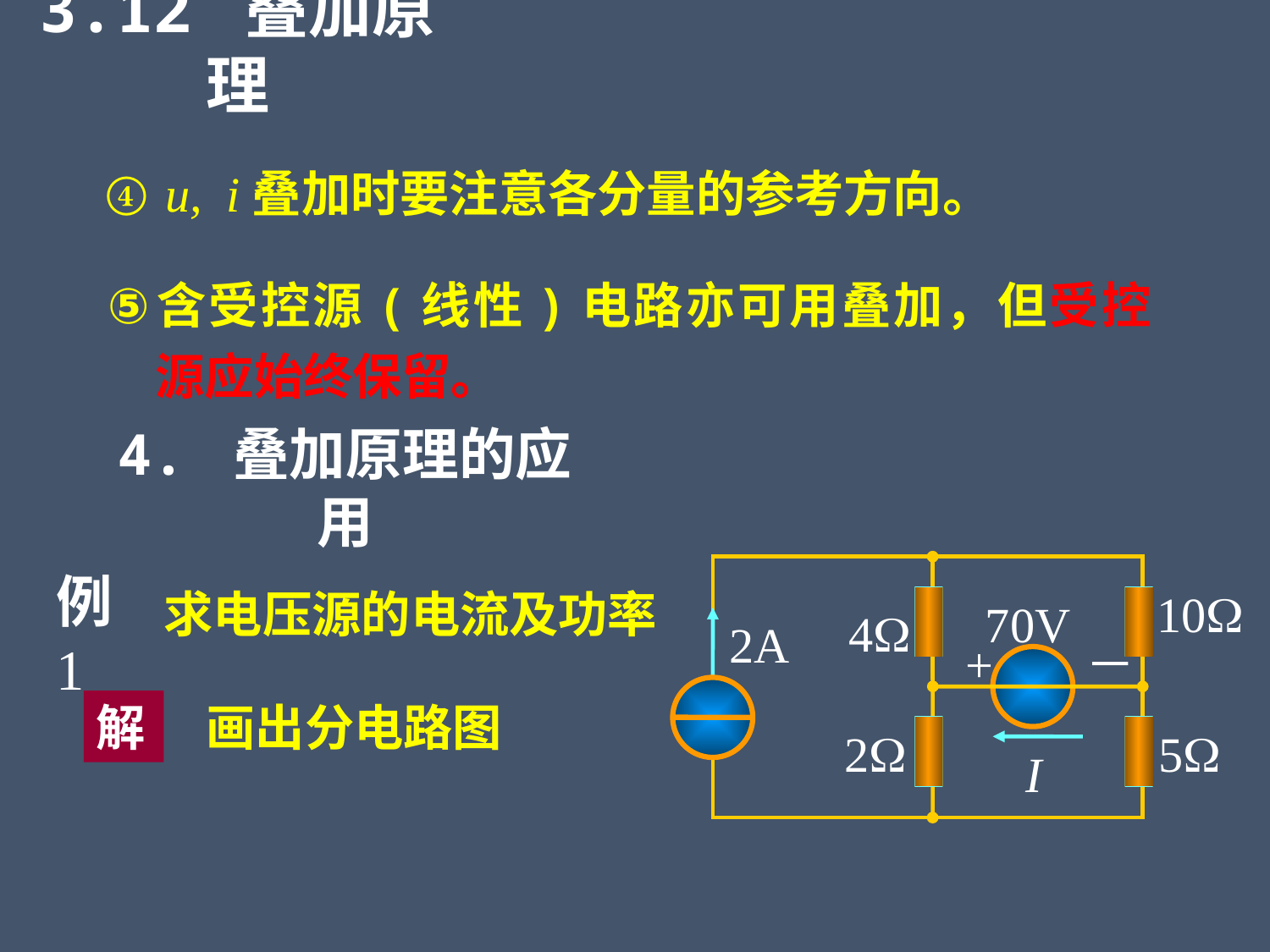

3.12 叠加原理
 u,  i叠加时要注意各分量的参考方向。
含受控源(线性)电路亦可用叠加，但受控源应始终保留。
4. 叠加原理的应用

10Ω

70V

4Ω

2A
+
－

2Ω

5Ω

I
例1
求电压源的电流及功率
解
画出分电路图